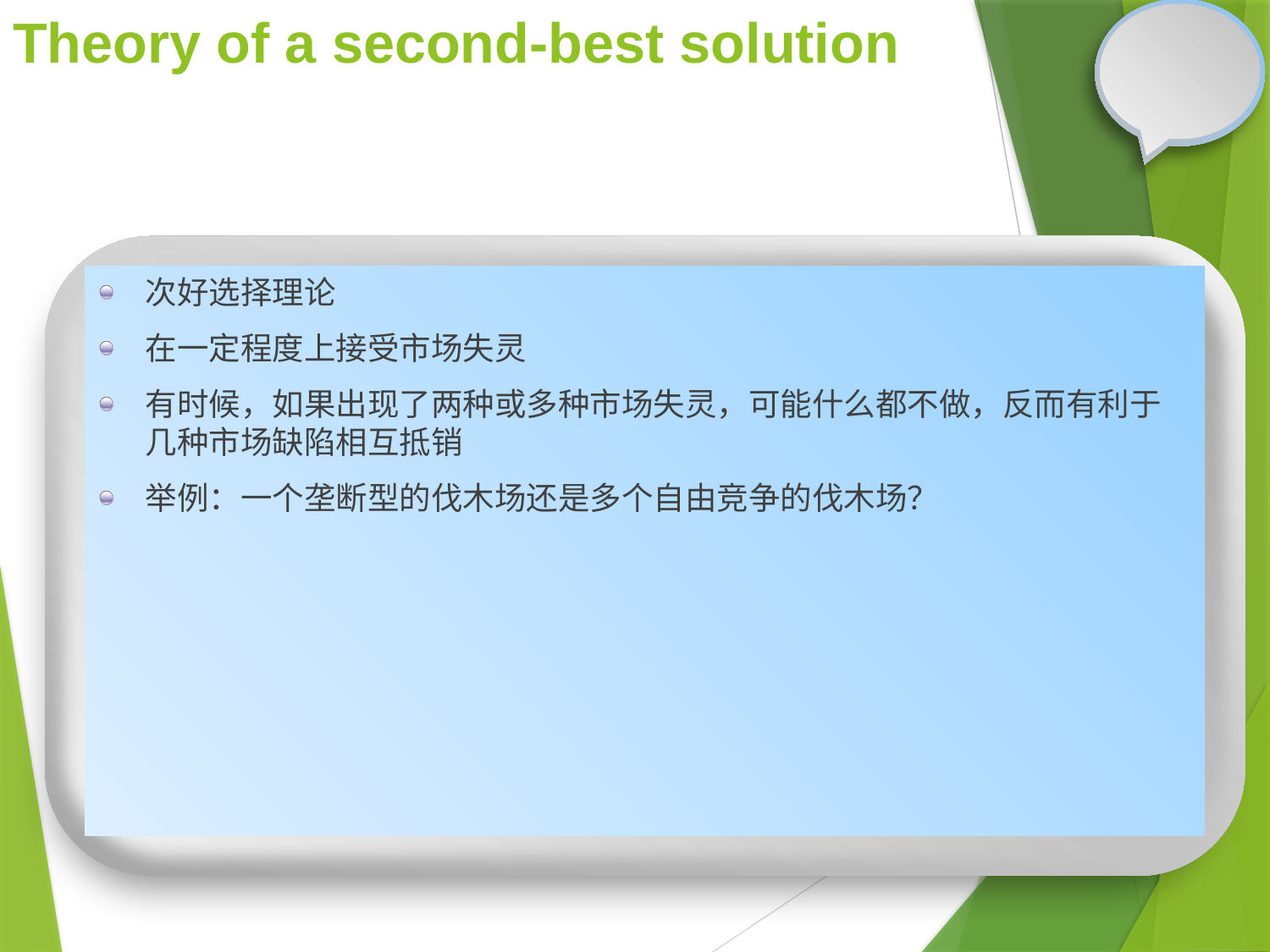

# Theory of a second-best solution
次好选择理论
在一定程度上接受市场失灵
有时候，如果出现了两种或多种市场失灵，可能什么都不做，反而有利于几种市场缺陷相互抵销
举例：一个垄断型的伐木场还是多个自由竞争的伐木场？